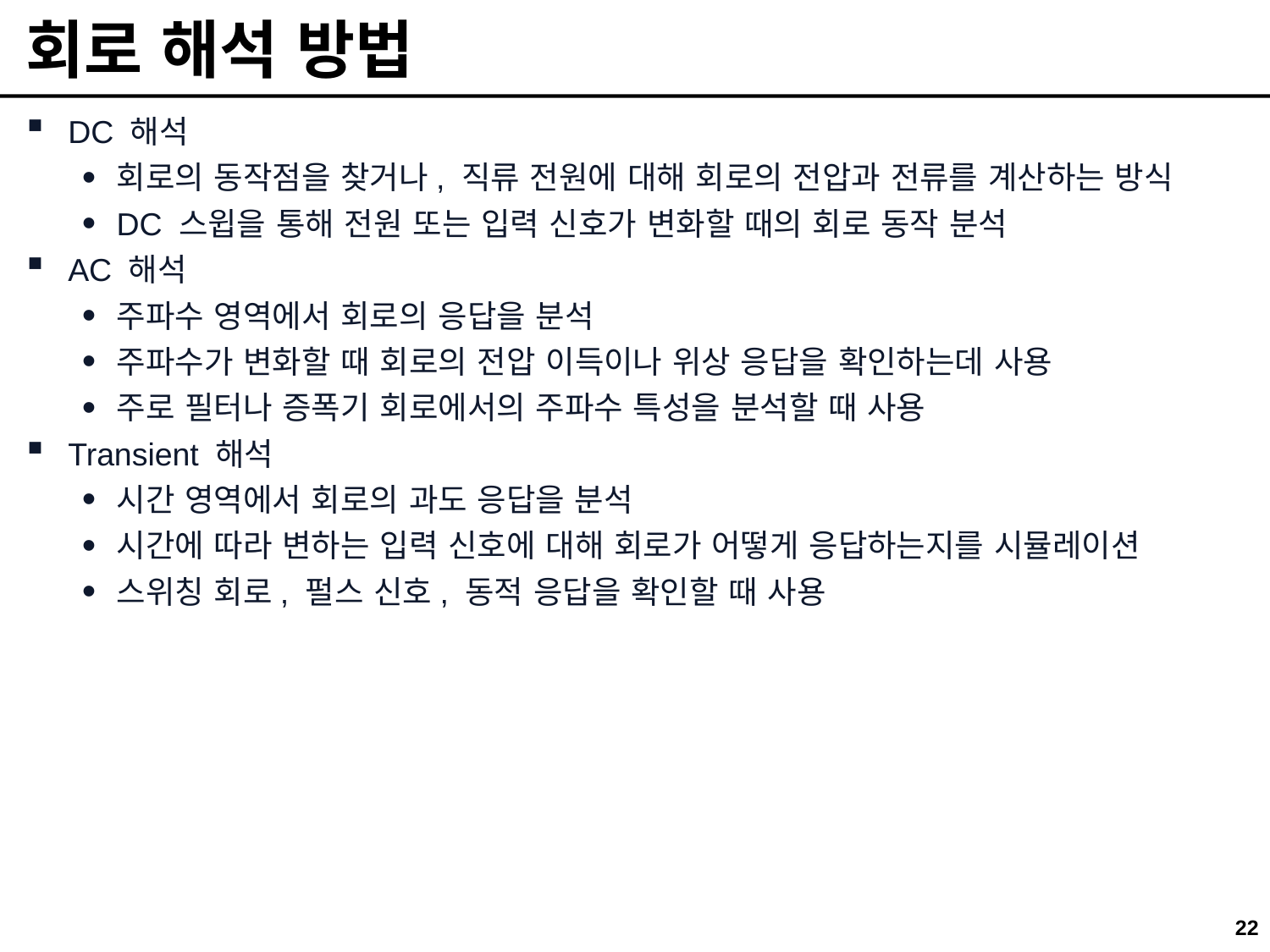

# 회로 해석 방법
DC 해석
회로의 동작점을 찾거나, 직류 전원에 대해 회로의 전압과 전류를 계산하는 방식
DC 스윕을 통해 전원 또는 입력 신호가 변화할 때의 회로 동작 분석
AC 해석
주파수 영역에서 회로의 응답을 분석
주파수가 변화할 때 회로의 전압 이득이나 위상 응답을 확인하는데 사용
주로 필터나 증폭기 회로에서의 주파수 특성을 분석할 때 사용
Transient 해석
시간 영역에서 회로의 과도 응답을 분석
시간에 따라 변하는 입력 신호에 대해 회로가 어떻게 응답하는지를 시뮬레이션
스위칭 회로, 펄스 신호, 동적 응답을 확인할 때 사용